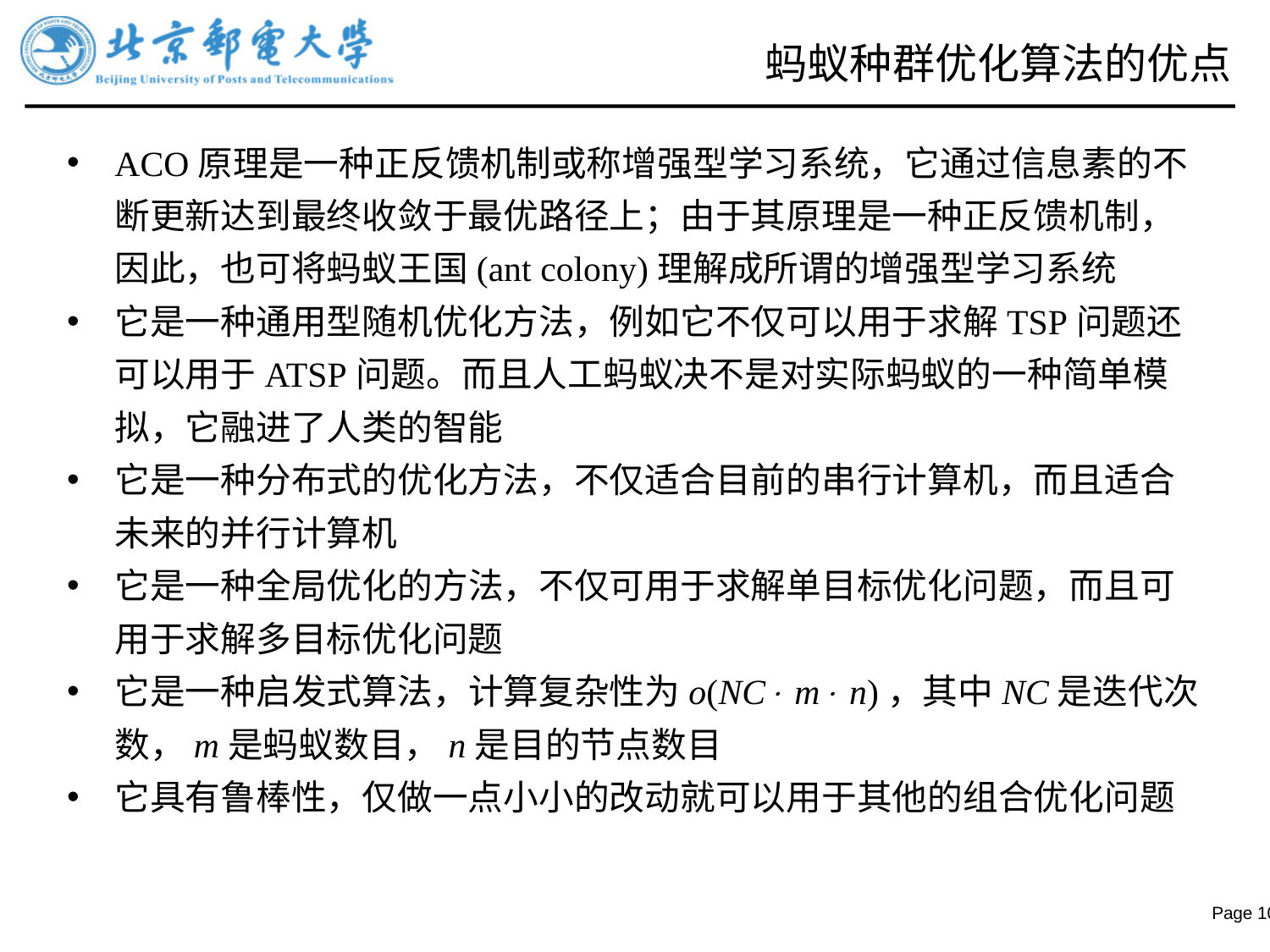

# 蚂蚁种群优化算法的优点
ACO原理是一种正反馈机制或称增强型学习系统，它通过信息素的不断更新达到最终收敛于最优路径上；由于其原理是一种正反馈机制，因此，也可将蚂蚁王国(ant colony)理解成所谓的增强型学习系统
它是一种通用型随机优化方法，例如它不仅可以用于求解TSP问题还可以用于ATSP问题。而且人工蚂蚁决不是对实际蚂蚁的一种简单模拟，它融进了人类的智能
它是一种分布式的优化方法，不仅适合目前的串行计算机，而且适合未来的并行计算机
它是一种全局优化的方法，不仅可用于求解单目标优化问题，而且可用于求解多目标优化问题
它是一种启发式算法，计算复杂性为o(NC⋅ m⋅ n)，其中NC是迭代次数，m是蚂蚁数目，n是目的节点数目
它具有鲁棒性，仅做一点小小的改动就可以用于其他的组合优化问题